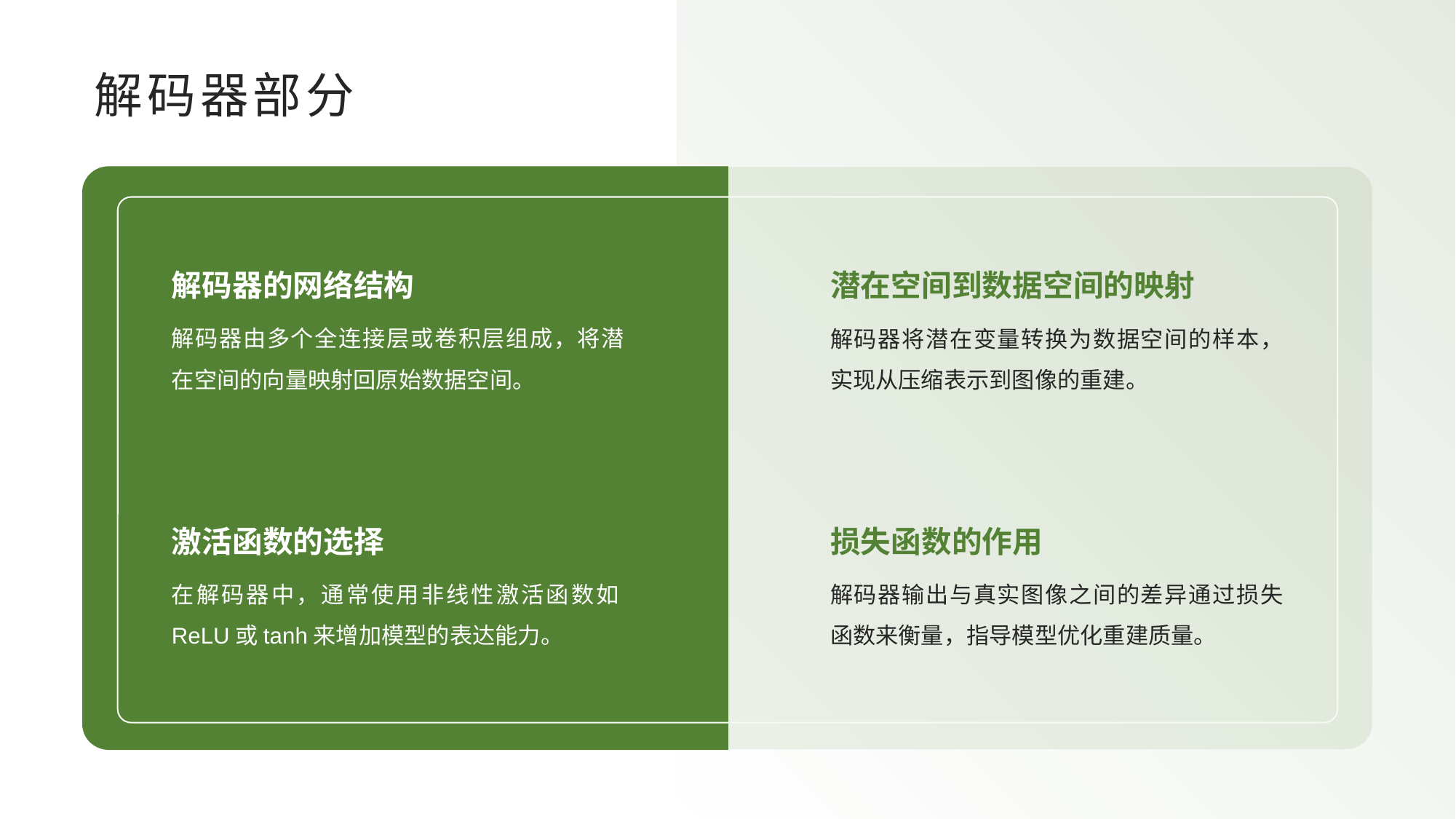

# 解码器部分

解码器的网络结构
潜在空间到数据空间的映射
解码器由多个全连接层或卷积层组成，将潜在空间的向量映射回原始数据空间。
解码器将潜在变量转换为数据空间的样本，实现从压缩表示到图像的重建。
激活函数的选择
损失函数的作用
在解码器中，通常使用非线性激活函数如ReLU或tanh来增加模型的表达能力。
解码器输出与真实图像之间的差异通过损失函数来衡量，指导模型优化重建质量。